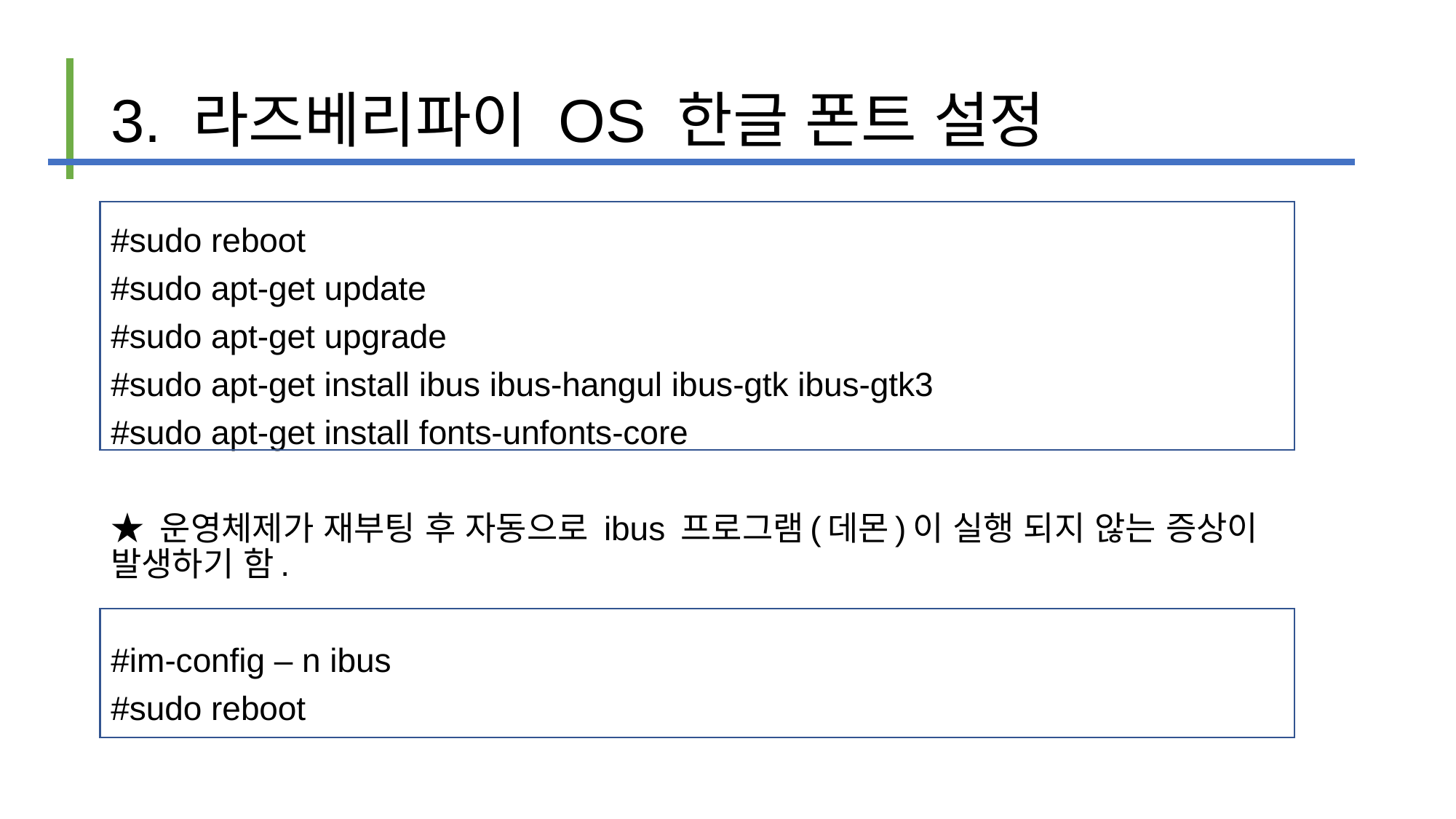

# 3. 라즈베리파이 OS 한글 폰트 설정

#sudo reboot
#sudo apt-get update
#sudo apt-get upgrade
#sudo apt-get install ibus ibus-hangul ibus-gtk ibus-gtk3
#sudo apt-get install fonts-unfonts-core

★ 운영체제가 재부팅 후 자동으로 ibus 프로그램(데몬)이 실행 되지 않는 증상이 발생하기 함.

#im-config – n ibus
#sudo reboot